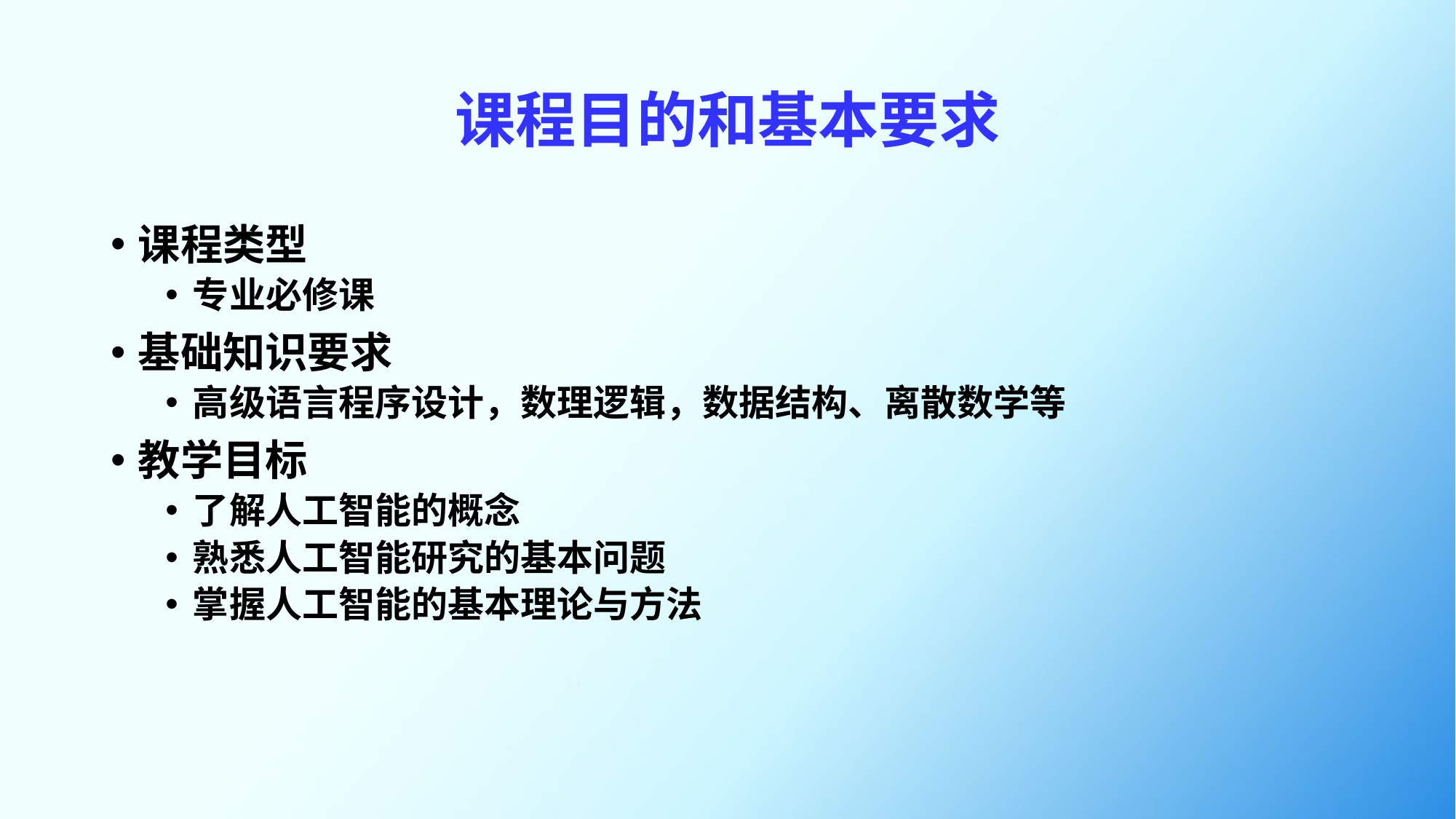

# 课程目的和基本要求
课程类型
专业必修课
基础知识要求
高级语言程序设计，数理逻辑，数据结构、离散数学等
教学目标
了解人工智能的概念
熟悉人工智能研究的基本问题
掌握人工智能的基本理论与方法